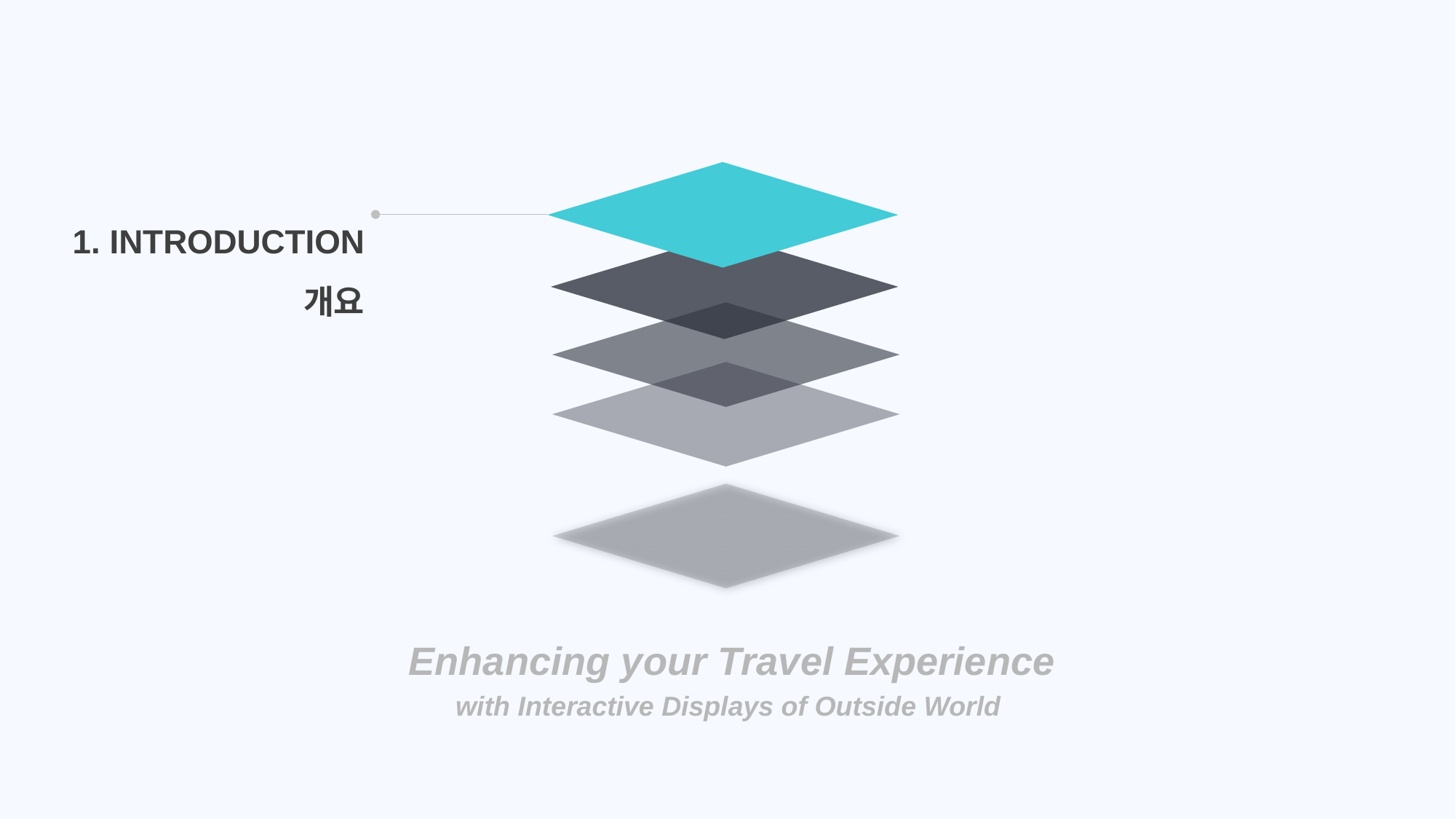

1. INTRODUCTION
개요

Enhancing your Travel Experience
with Interactive Displays of Outside World